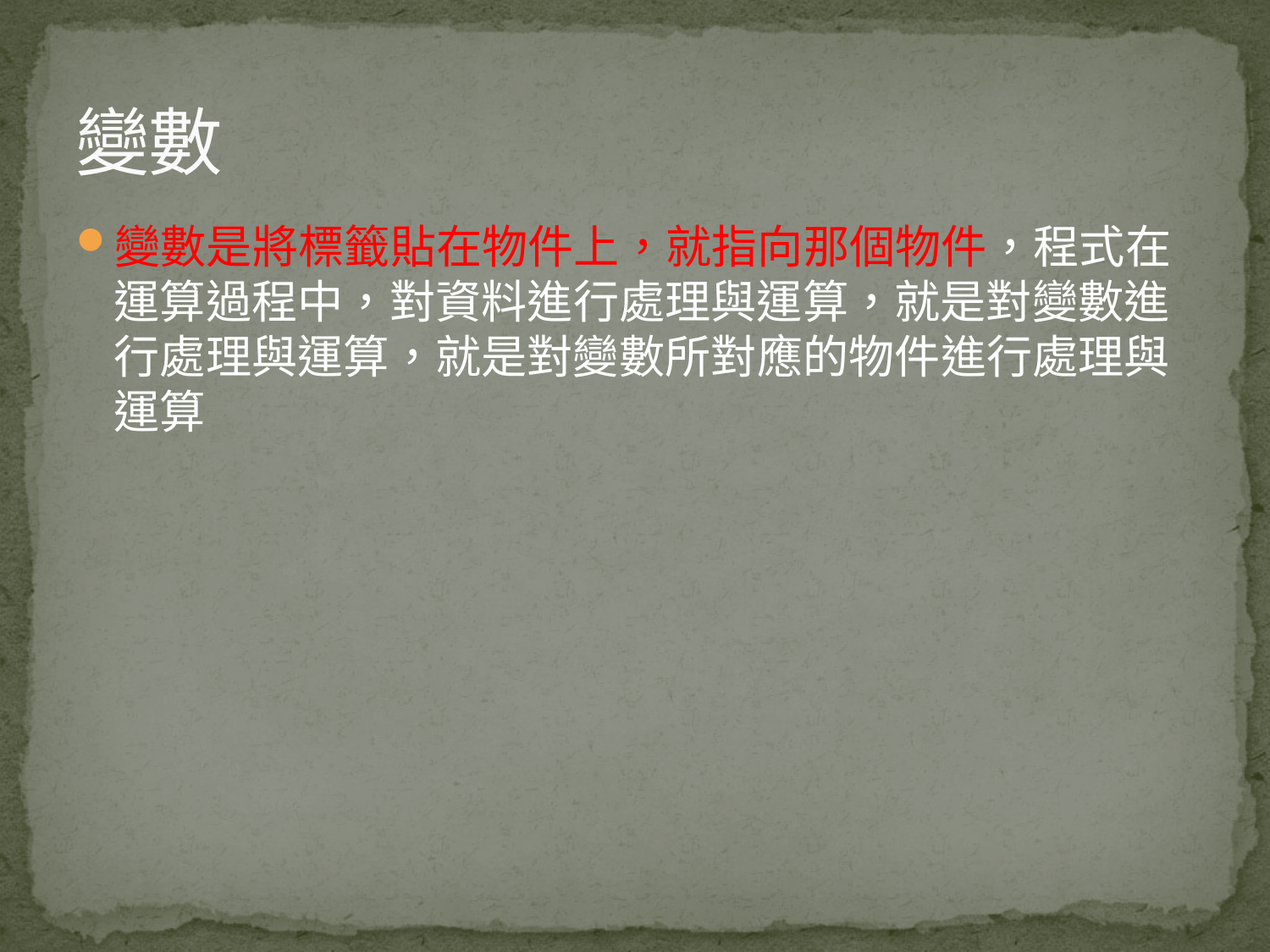

# 變數
變數是將標籤貼在物件上，就指向那個物件，程式在運算過程中，對資料進行處理與運算，就是對變數進行處理與運算，就是對變數所對應的物件進行處理與運算
26